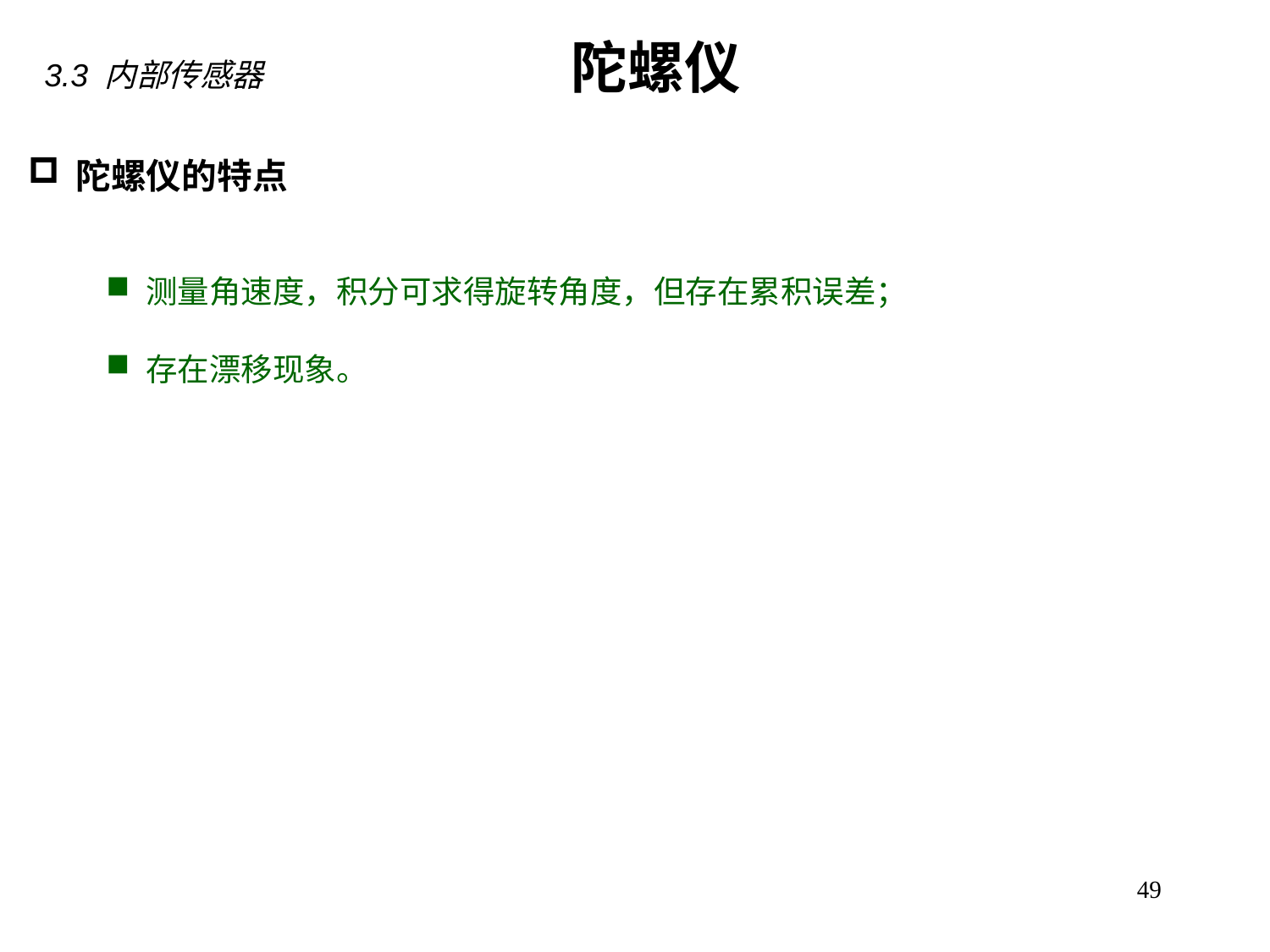

陀螺仪

3.3 内部传感器
陀螺仪的特点
测量角速度，积分可求得旋转角度，但存在累积误差；
存在漂移现象。
49